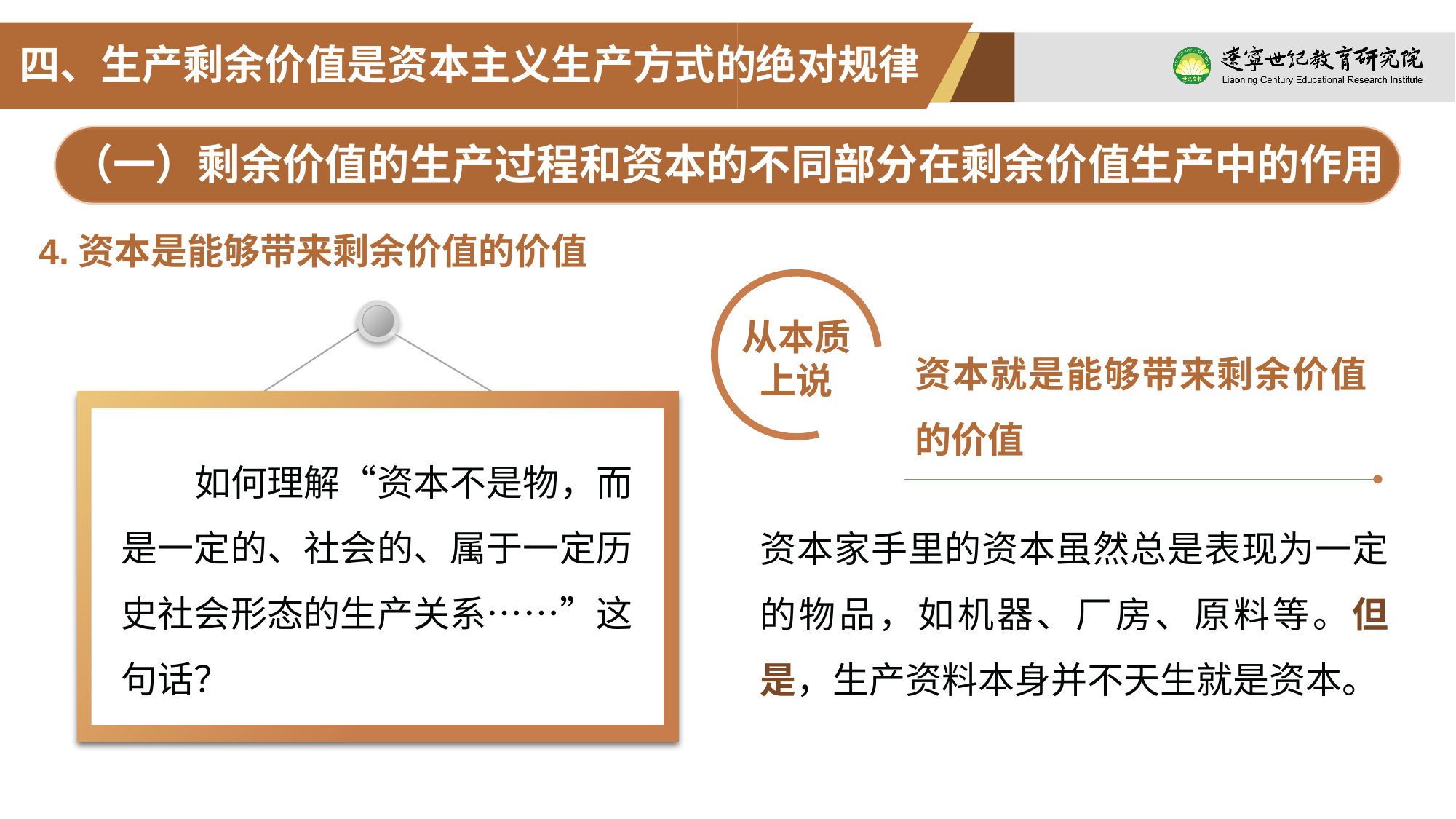

四、生产剩余价值是资本主义生产方式的绝对规律
（一）剩余价值的生产过程和资本的不同部分在剩余价值生产中的作用
4.资本是能够带来剩余价值的价值

从本质
上说

如何理解“资本不是物，而是一定的、社会的、属于一定历史社会形态的生产关系……”这句话？
资本就是能够带来剩余价值的价值
资本家手里的资本虽然总是表现为一定的物品，如机器、厂房、原料等。但是，生产资料本身并不天生就是资本。